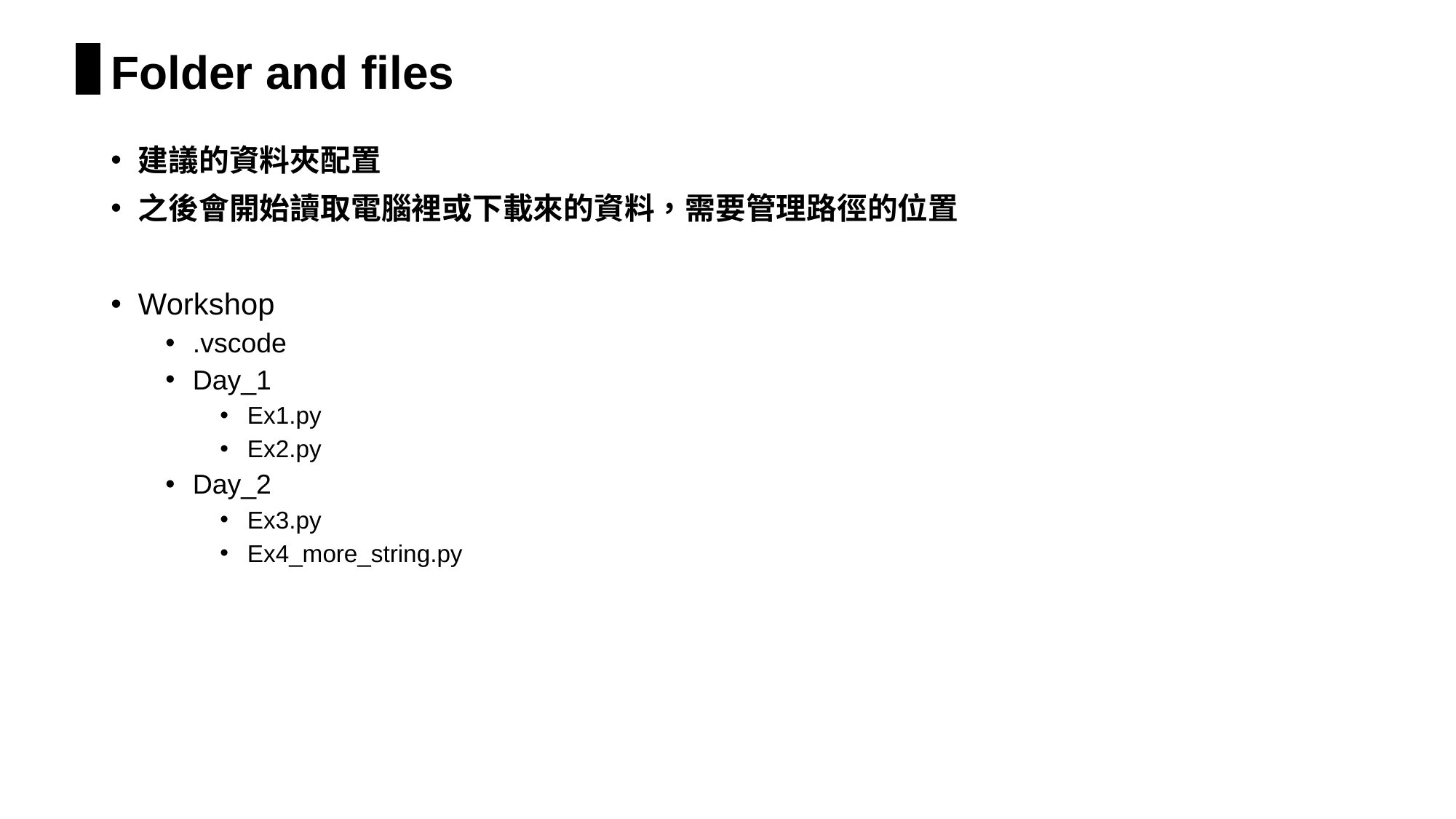

# Folder and files
建議的資料夾配置
之後會開始讀取電腦裡或下載來的資料，需要管理路徑的位置

Workshop
.vscode
Day_1
Ex1.py
Ex2.py
Day_2
Ex3.py
Ex4_more_string.py